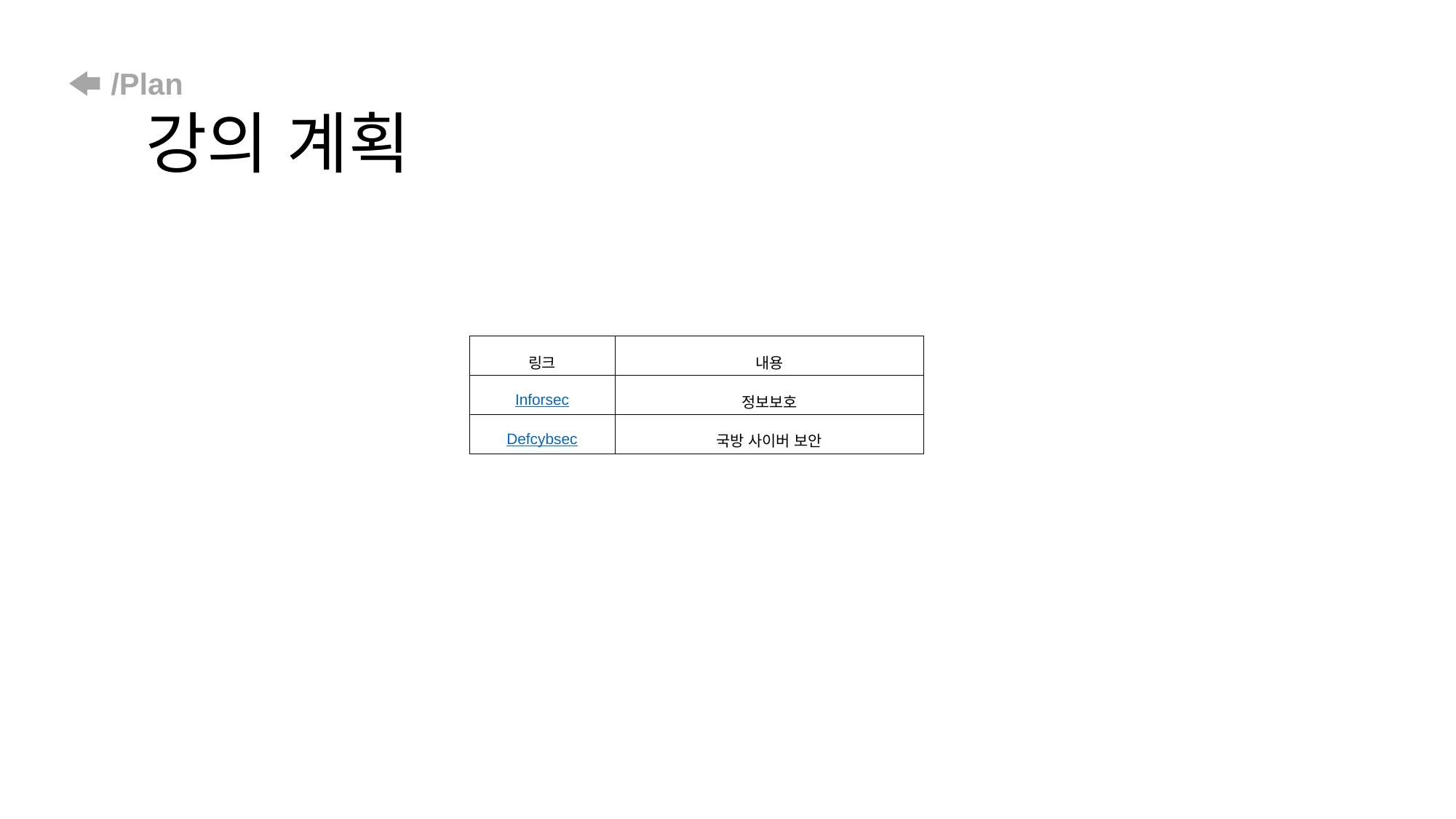

# /Plan 강의 계획

| 링크 | 내용 |
| --- | --- |
| Inforsec | 정보보호 |
| Defcybsec | 국방 사이버 보안 |